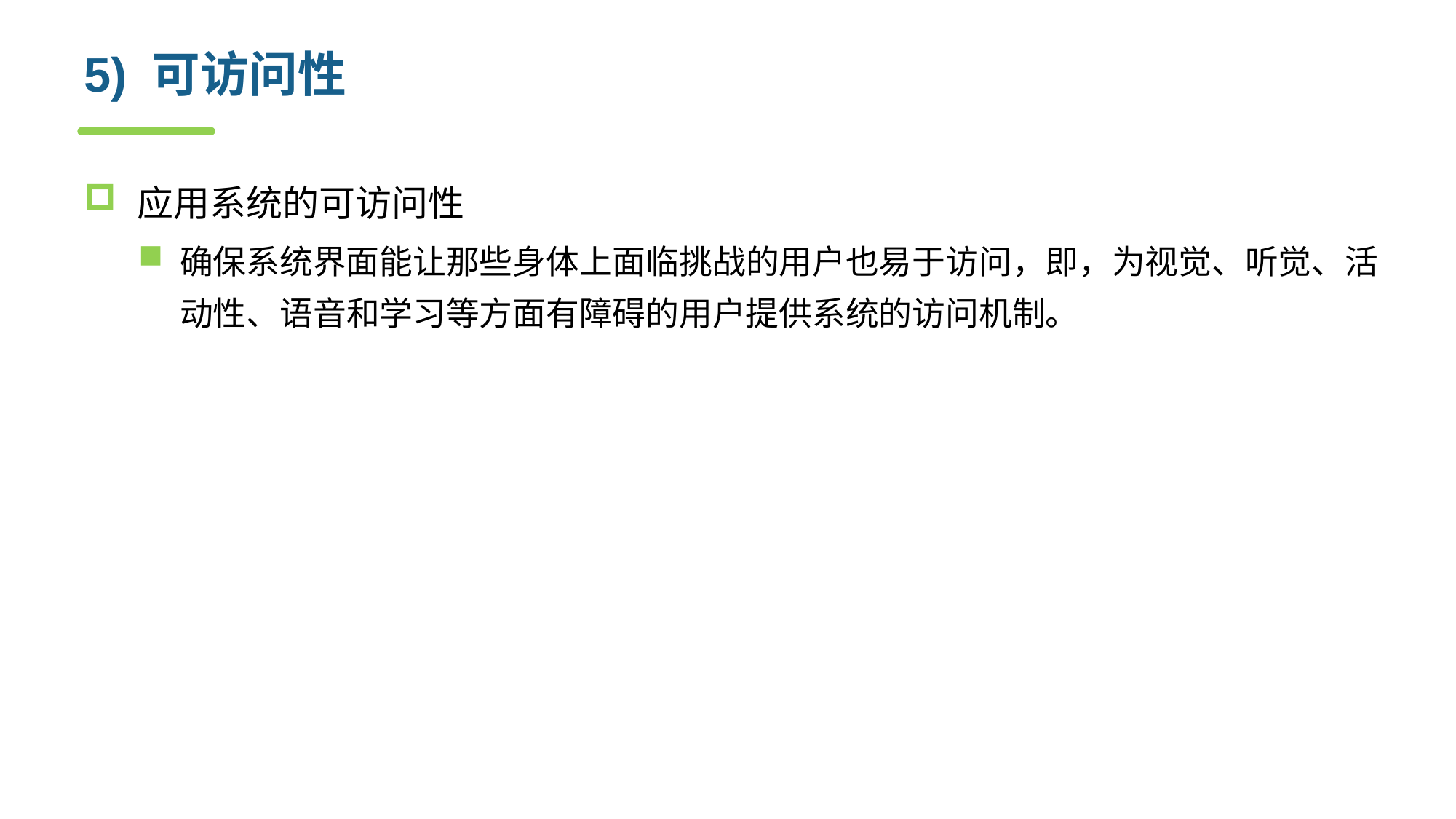

# 5) 可访问性
应用系统的可访问性
确保系统界面能让那些身体上面临挑战的用户也易于访问，即，为视觉、听觉、活动性、语音和学习等方面有障碍的用户提供系统的访问机制。

50